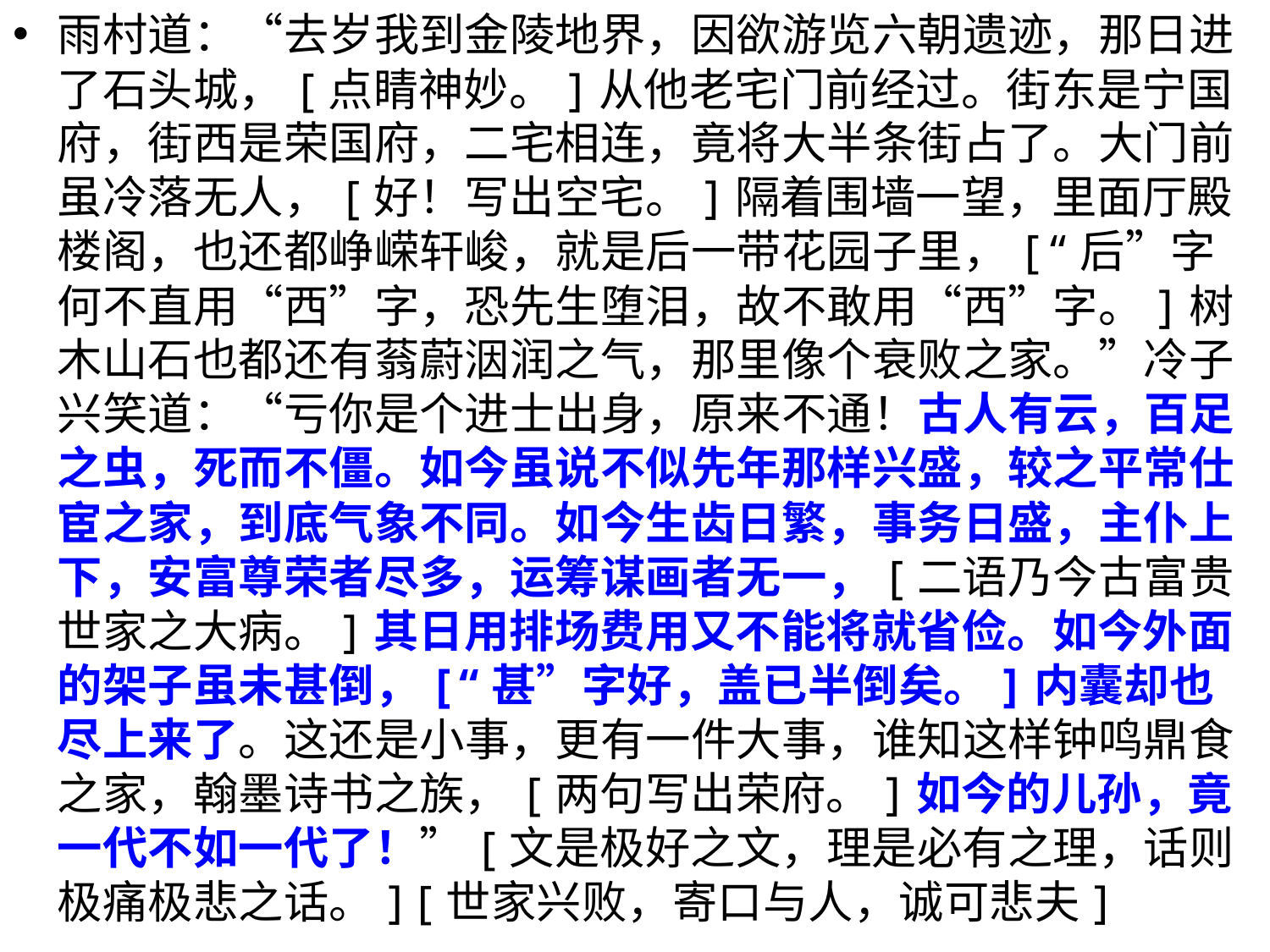

雨村道：“去岁我到金陵地界，因欲游览六朝遗迹，那日进了石头城，[点睛神妙。]从他老宅门前经过。街东是宁国府，街西是荣国府，二宅相连，竟将大半条街占了。大门前虽冷落无人，[好！写出空宅。]隔着围墙一望，里面厅殿楼阁，也还都峥嵘轩峻，就是后一带花园子里，[“后”字何不直用“西”字，恐先生堕泪，故不敢用“西”字。]树木山石也都还有蓊蔚洇润之气，那里像个衰败之家。”冷子兴笑道：“亏你是个进士出身，原来不通！古人有云，百足之虫，死而不僵。如今虽说不似先年那样兴盛，较之平常仕宦之家，到底气象不同。如今生齿日繁，事务日盛，主仆上下，安富尊荣者尽多，运筹谋画者无一，[二语乃今古富贵世家之大病。]其日用排场费用又不能将就省俭。如今外面的架子虽未甚倒，[“甚”字好，盖已半倒矣。]内囊却也尽上来了。这还是小事，更有一件大事，谁知这样钟鸣鼎食之家，翰墨诗书之族，[两句写出荣府。]如今的儿孙，竟一代不如一代了！”[文是极好之文，理是必有之理，话则极痛极悲之话。][世家兴败，寄口与人，诚可悲夫]